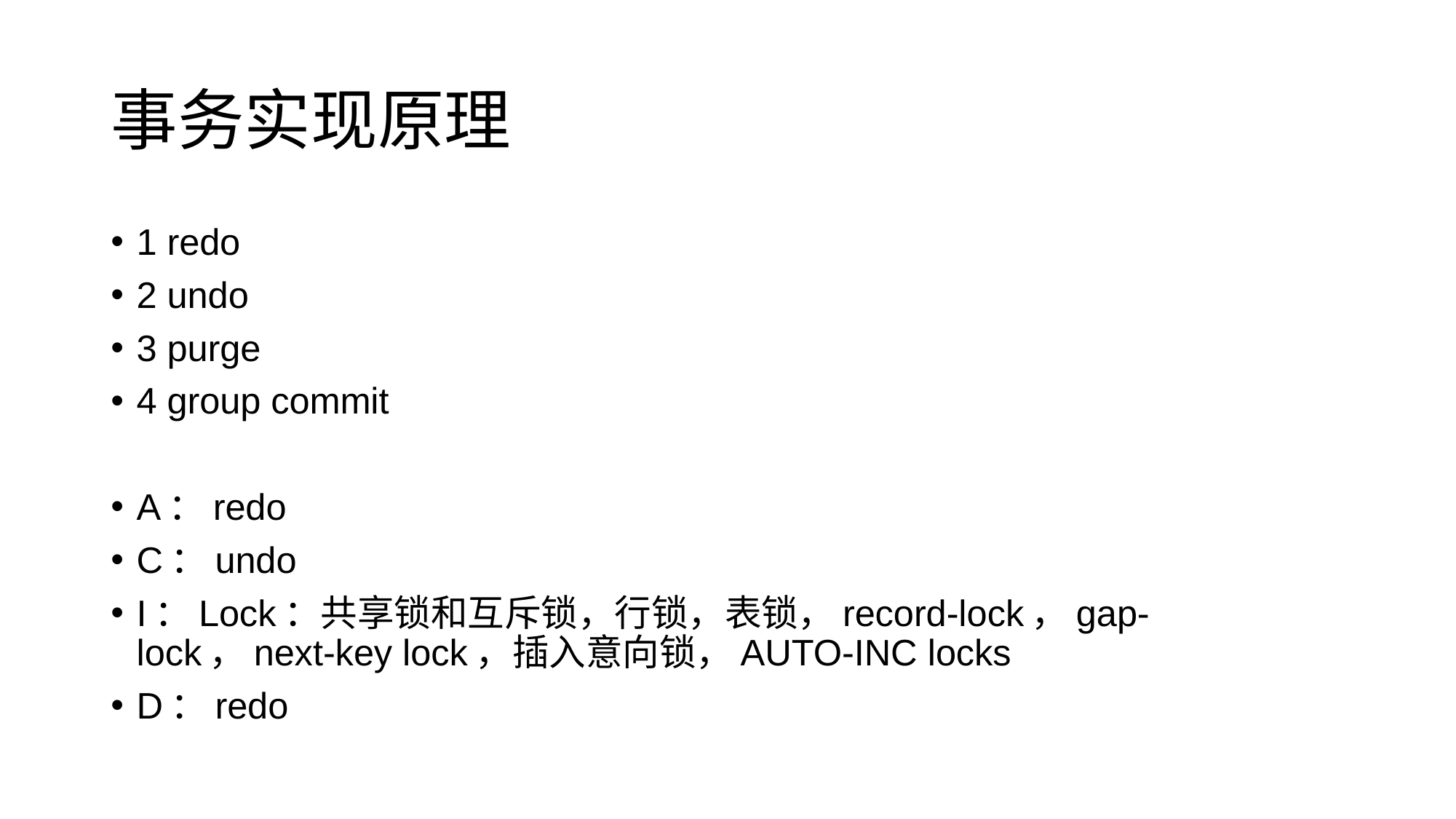

# 事务实现原理
1 redo
2 undo
3 purge
4 group commit

A：redo
C：undo
I：Lock：共享锁和互斥锁，行锁，表锁，record-lock，gap-lock，next-key lock，插入意向锁，AUTO-INC locks
D：redo